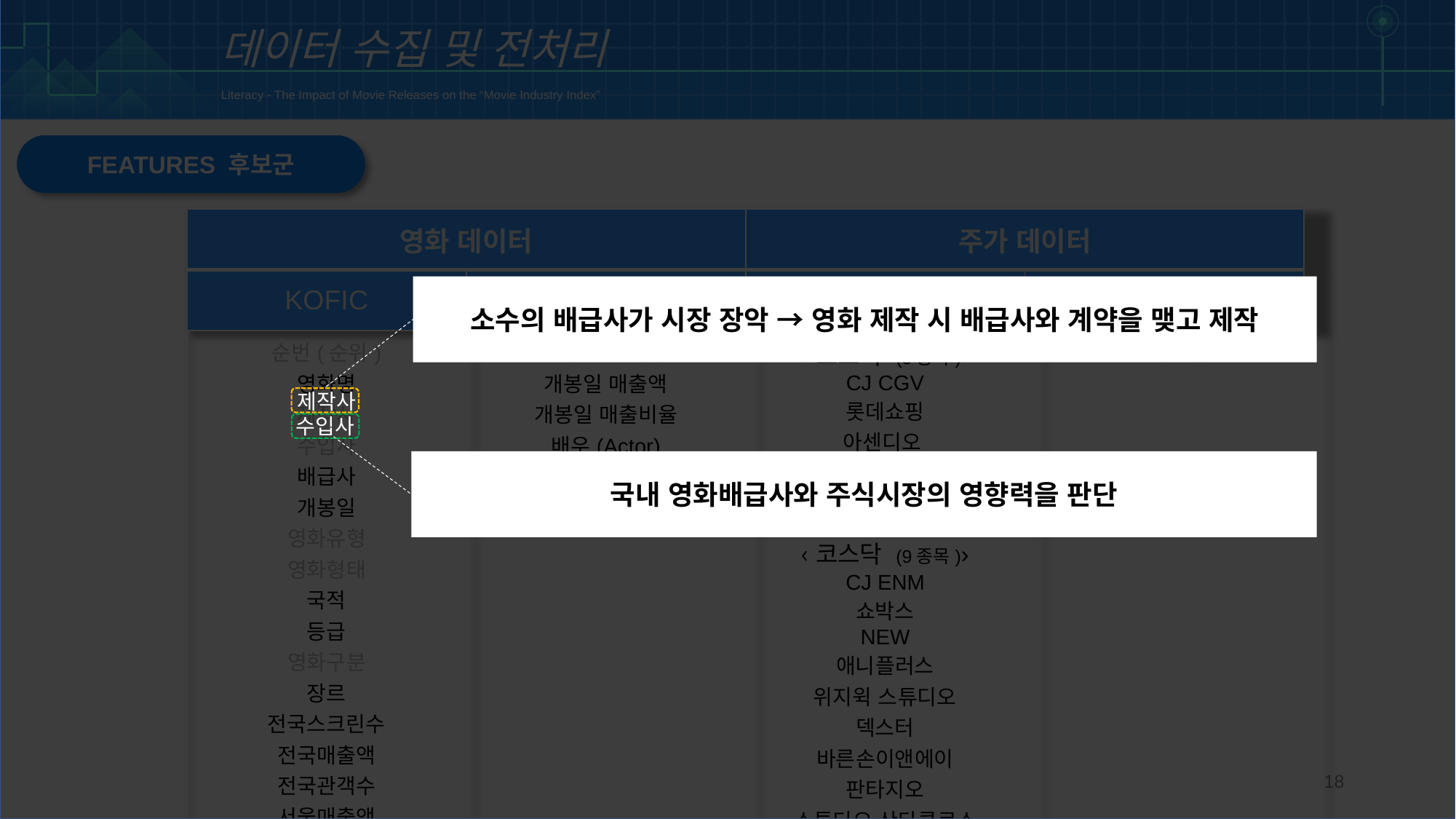

|  |  |  |  |  |  |  |  |  |  |  |  |  |  |  |  |  |  |  |  |  |  |  |  |  |  |  |  |  |  |  |  |  |  |  |  |  |  |  |  |  |  |  |  |  |  |  |  |  |  |  |  |  |  |  |  |  |  |  |  |
| --- | --- | --- | --- | --- | --- | --- | --- | --- | --- | --- | --- | --- | --- | --- | --- | --- | --- | --- | --- | --- | --- | --- | --- | --- | --- | --- | --- | --- | --- | --- | --- | --- | --- | --- | --- | --- | --- | --- | --- | --- | --- | --- | --- | --- | --- | --- | --- | --- | --- | --- | --- | --- | --- | --- | --- | --- | --- | --- | --- |
|  |  |  |  |  |  |  |  |  |  |  |  |  |  |  |  |  |  |  |  |  |  |  |  |  |  |  |  |  |  |  |  |  |  |  |  |  |  |  |  |  |  |  |  |  |  |  |  |  |  |  |  |  |  |  |  |  |  |  |  |
|  |  |  |  |  |  |  |  |  |  |  |  |  |  |  |  |  |  |  |  |  |  |  |  |  |  |  |  |  |  |  |  |  |  |  |  |  |  |  |  |  |  |  |  |  |  |  |  |  |  |  |  |  |  |  |  |  |  |  |  |
|  |  |  |  |  |  |  |  |  |  |  |  |  |  |  |  |  |  |  |  |  |  |  |  |  |  |  |  |  |  |  |  |  |  |  |  |  |  |  |  |  |  |  |  |  |  |  |  |  |  |  |  |  |  |  |  |  |  |  |  |
|  |  |  |  |  |  |  |  |  |  |  |  |  |  |  |  |  |  |  |  |  |  |  |  |  |  |  |  |  |  |  |  |  |  |  |  |  |  |  |  |  |  |  |  |  |  |  |  |  |  |  |  |  |  |  |  |  |  |  |  |

데이터 수집 및 전처리
Literacy - The Impact of Movie Releases on the “Movie Industry Index”

FEATURES 후보군
| 영화 데이터 |  | 주가 데이터 |  |
| --- | --- | --- | --- |
| KOFIC | KOFIC(OPEN API) | KRX | FDR |
| 순번(순위) 영화명 제작사 수입사 배급사 개봉일 영화유형 영화형태 국적 등급 영화구분 장르 전국스크린수 전국매출액 전국관객수 서울매출액 서울관객수 평균제작비 | 개봉일 관객수 개봉일 매출액 개봉일 매출비율 배우(Actor) 감독(Director) | ‹코스피 (5종목)› CJ CGV 롯데쇼핑 아센디오 IHQ 콘텐트리중앙 ‹코스닥 (9종목)› CJ ENM 쇼박스 NEW 애니플러스 위지윅 스튜디오 덱스터 바른손이앤에이 판타지오 스튜디오 산타클로스 | 코스닥 지수 |
소수의 배급사가 시장 장악 → 영화 제작 시 배급사와 계약을 맺고 제작
제작사

수입사

국내 영화배급사와 주식시장의 영향력을 판단
18